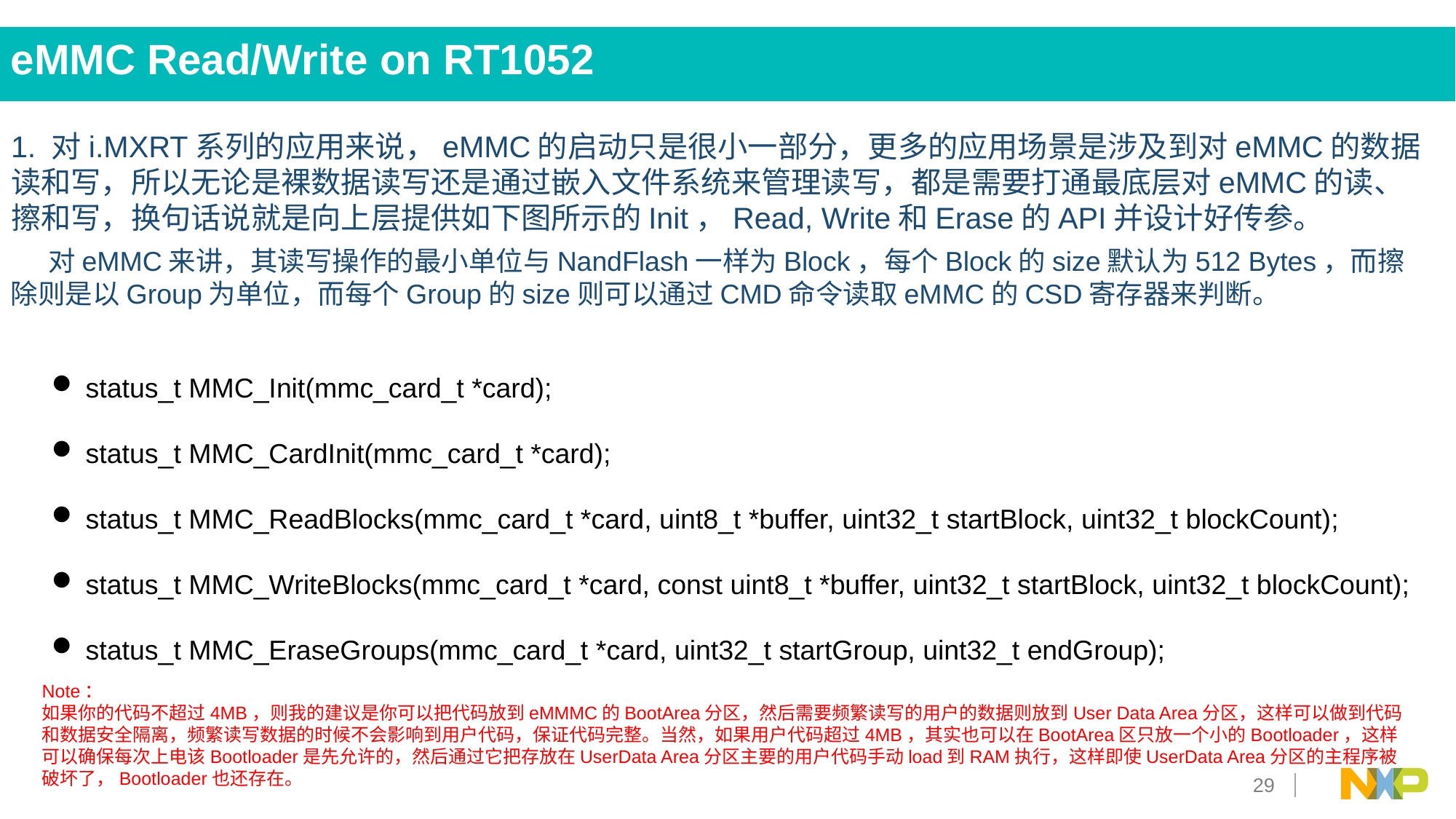

eMMC Read/Write on RT1052
1. 对i.MXRT系列的应用来说，eMMC的启动只是很小一部分，更多的应用场景是涉及到对eMMC的数据读和写，所以无论是裸数据读写还是通过嵌入文件系统来管理读写，都是需要打通最底层对eMMC的读、擦和写，换句话说就是向上层提供如下图所示的Init，Read, Write和Erase的API并设计好传参。

     对eMMC来讲，其读写操作的最小单位与NandFlash一样为Block，每个Block的size默认为512 Bytes，而擦除则是以Group为单位，而每个Group的size则可以通过CMD命令读取eMMC的CSD寄存器来判断。
status_t MMC_Init(mmc_card_t *card);

status_t MMC_CardInit(mmc_card_t *card);

status_t MMC_ReadBlocks(mmc_card_t *card, uint8_t *buffer, uint32_t startBlock, uint32_t blockCount);

status_t MMC_WriteBlocks(mmc_card_t *card, const uint8_t *buffer, uint32_t startBlock, uint32_t blockCount);

status_t MMC_EraseGroups(mmc_card_t *card, uint32_t startGroup, uint32_t endGroup);
Note：
如果你的代码不超过4MB，则我的建议是你可以把代码放到eMMMC的BootArea分区，然后需要频繁读写的用户的数据则放到User Data Area分区，这样可以做到代码和数据安全隔离，频繁读写数据的时候不会影响到用户代码，保证代码完整。当然，如果用户代码超过4MB，其实也可以在BootArea区只放一个小的Bootloader，这样可以确保每次上电该Bootloader是先允许的，然后通过它把存放在UserData Area分区主要的用户代码手动load到RAM执行，这样即使UserData Area分区的主程序被破坏了，Bootloader也还存在。